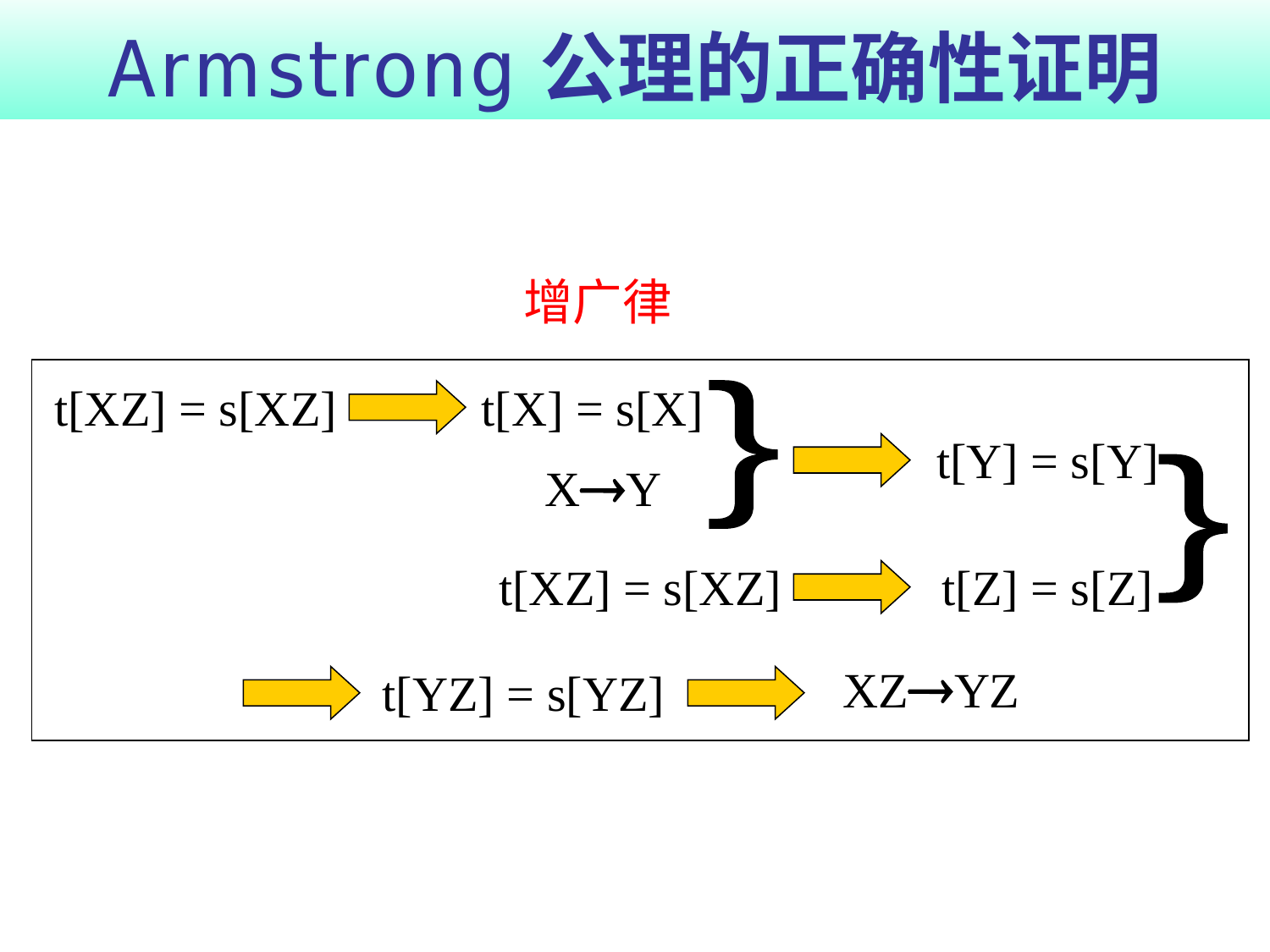

# Armstrong公理的正确性证明
增广律

t[XZ] = s[XZ]
t[X] = s[X]
}

t[Y] = s[Y]

X→Y
}
t[XZ] = s[XZ]
t[Z] = s[Z]

XZ→YZ
t[YZ] = s[YZ]